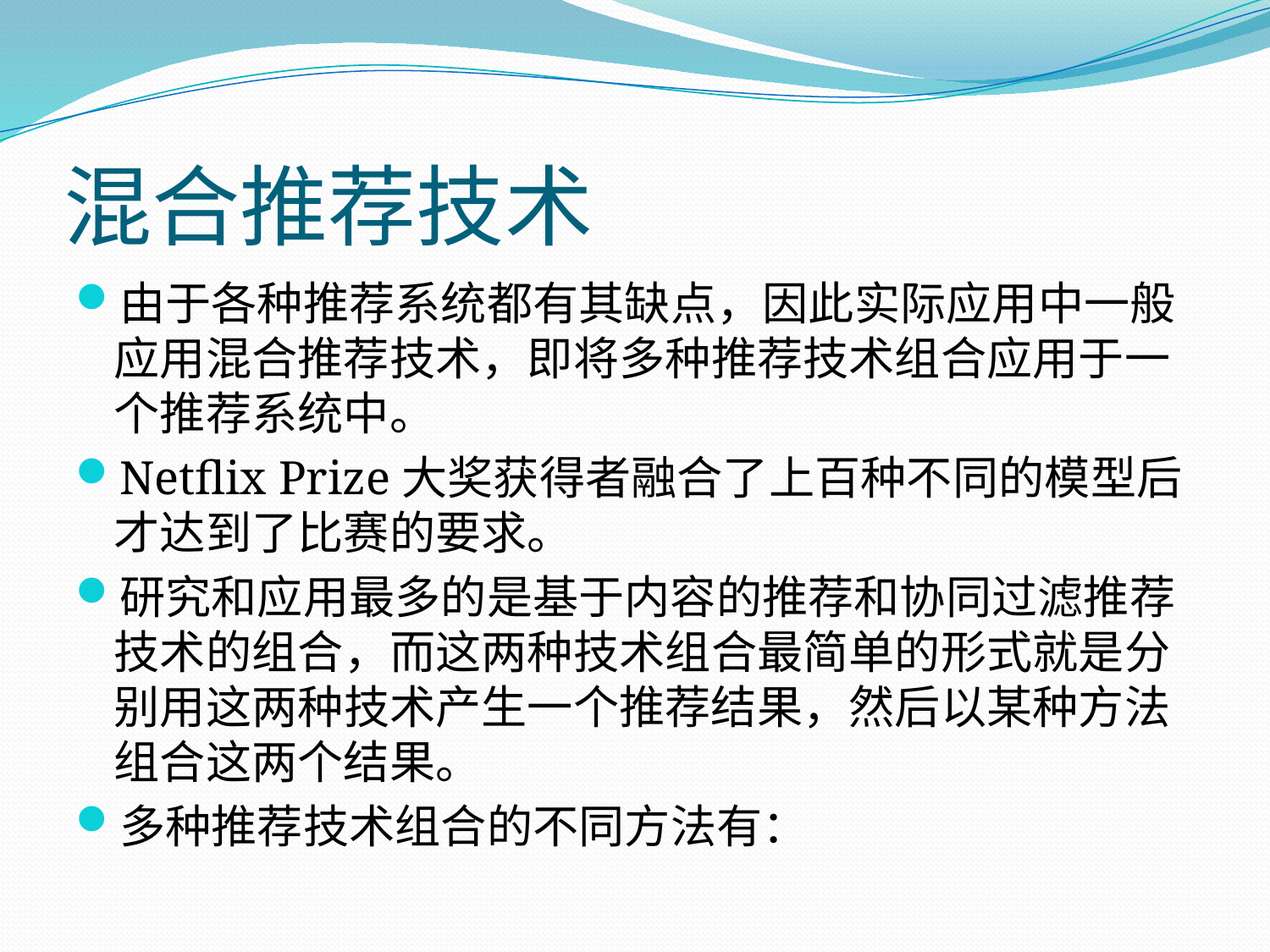

# 混合推荐技术
由于各种推荐系统都有其缺点，因此实际应用中一般应用混合推荐技术，即将多种推荐技术组合应用于一个推荐系统中。
Netflix Prize大奖获得者融合了上百种不同的模型后才达到了比赛的要求。
研究和应用最多的是基于内容的推荐和协同过滤推荐技术的组合，而这两种技术组合最简单的形式就是分别用这两种技术产生一个推荐结果，然后以某种方法组合这两个结果。
多种推荐技术组合的不同方法有：